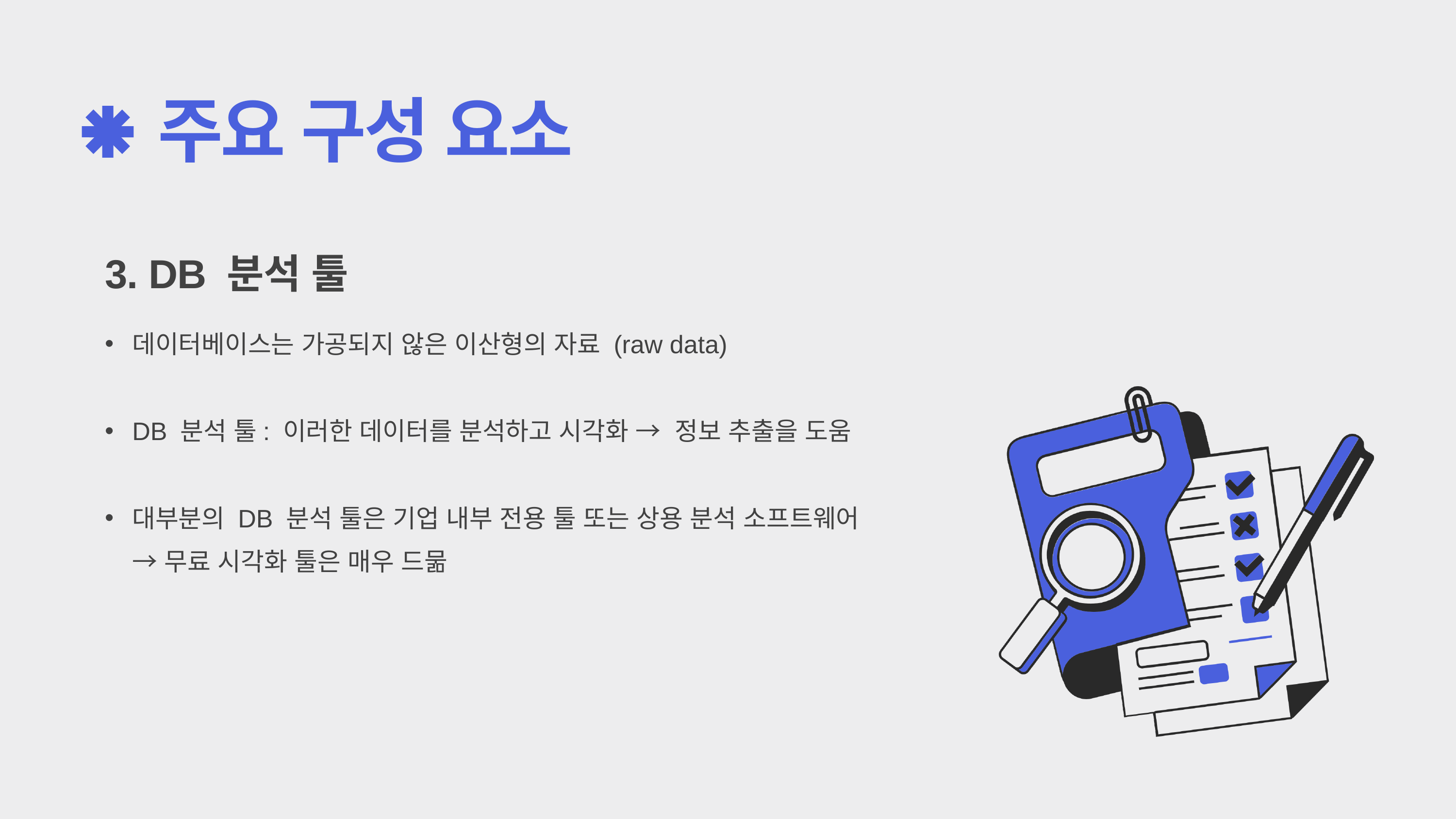

주요 구성 요소

3. DB 분석 툴
데이터베이스는 가공되지 않은 이산형의 자료 (raw data)

DB 분석 툴: 이러한 데이터를 분석하고 시각화 →  정보 추출을 도움

대부분의 DB 분석 툴은 기업 내부 전용 툴 또는 상용 분석 소프트웨어
→ 무료 시각화 툴은 매우 드묾